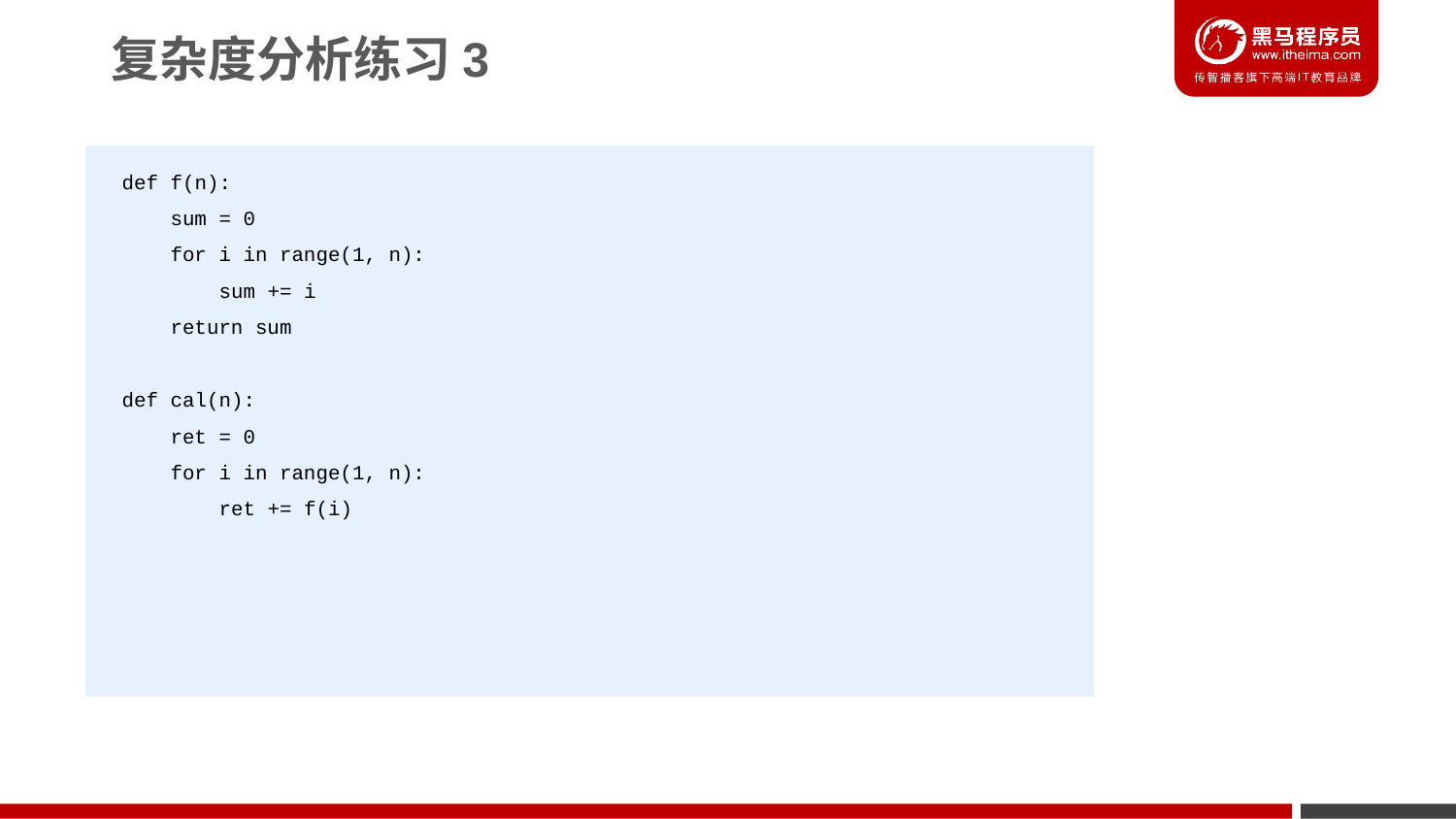

复杂度分析练习3

def f(n):
    sum = 0
    for i in range(1, n):
        sum += i
    return sum

def cal(n):
    ret = 0
    for i in range(1, n):
        ret += f(i)